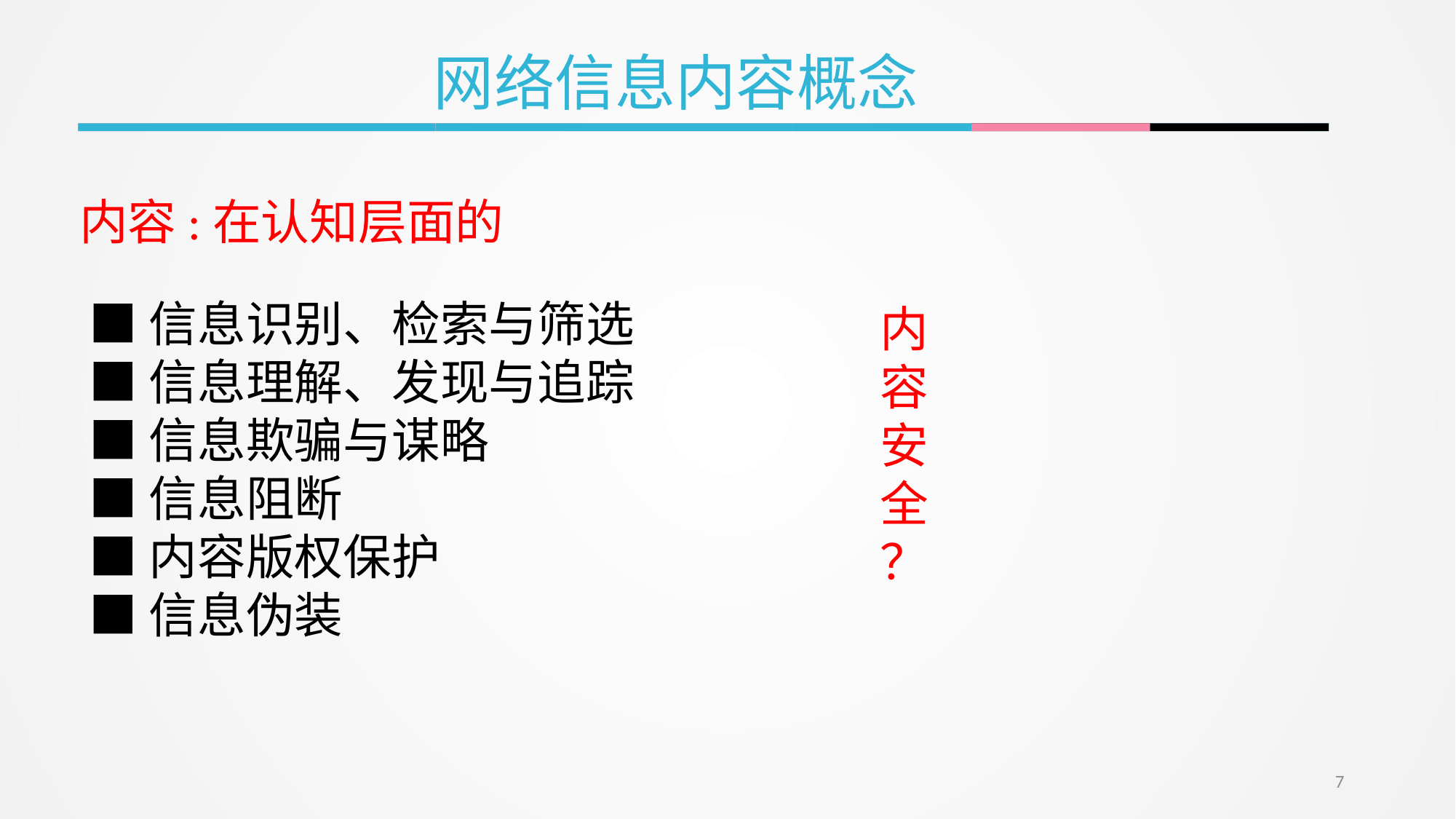

网络信息内容概念

内容:在认知层面的
■信息识别、检索与筛选
■信息理解、发现与追踪
■信息欺骗与谋略
■信息阻断
■内容版权保护
■信息伪装
内容安全？
7